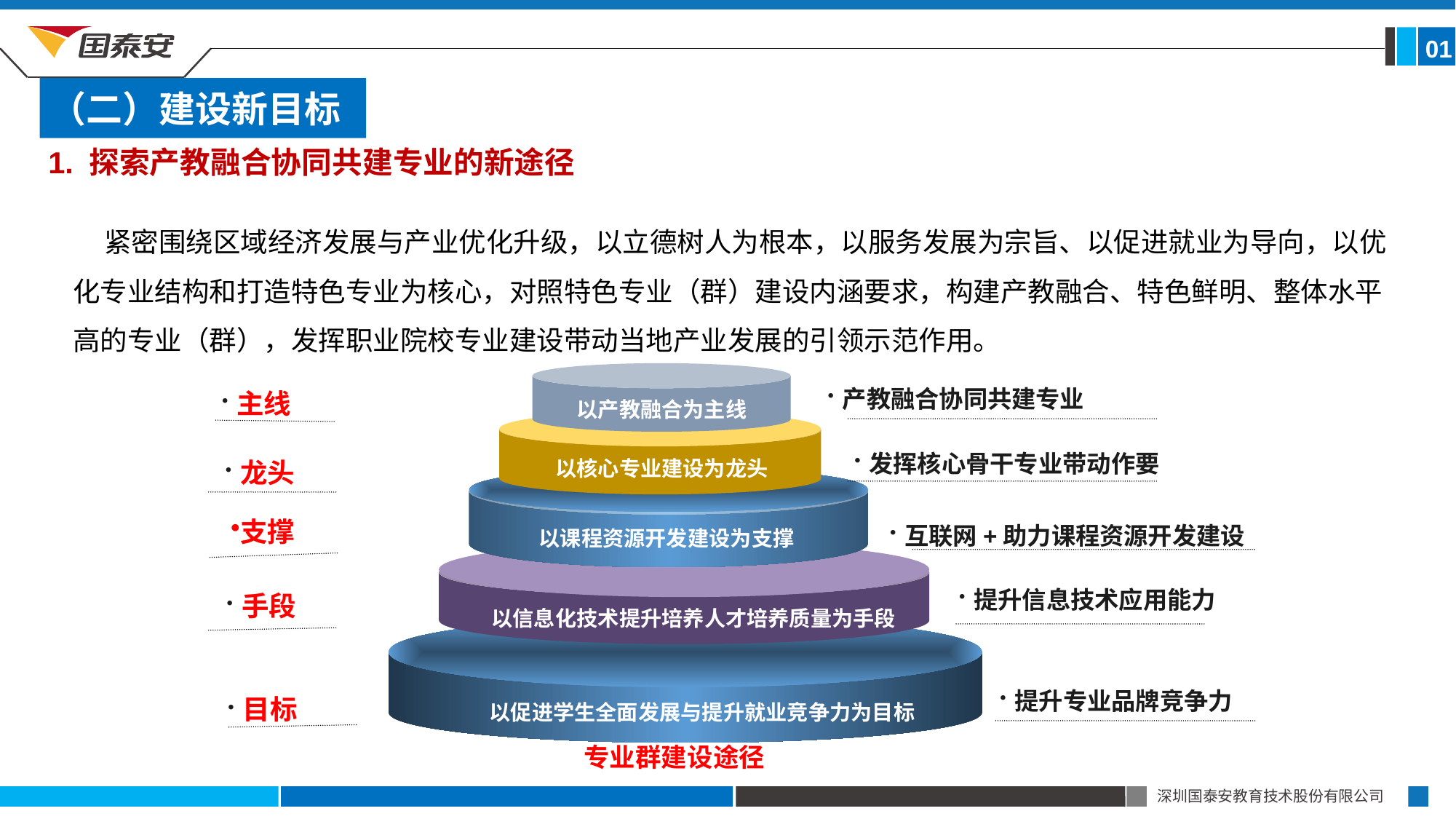

01
（二）建设新目标
1. 探索产教融合协同共建专业的新途径
    紧密围绕区域经济发展与产业优化升级，以立德树人为根本，以服务发展为宗旨、以促进就业为导向，以优化专业结构和打造特色专业为核心，对照特色专业（群）建设内涵要求，构建产教融合、特色鲜明、整体水平高的专业（群），发挥职业院校专业建设带动当地产业发展的引领示范作用。

 主线
以产教融合为主线
 提升专业品牌竞争力

 发挥核心骨干专业带动作要
以核心专业建设为龙头
 龙头

支撑
 互联网+助力课程资源开发建设
以课程资源开发建设为支撑

以信息化技术提升培养人才培养质量为手段

以促进学生全面发展与提升就业竞争力为目标

 专业群建设途径

 提升信息技术应用能力
 手段

 产教融合协同共建专业

 目标